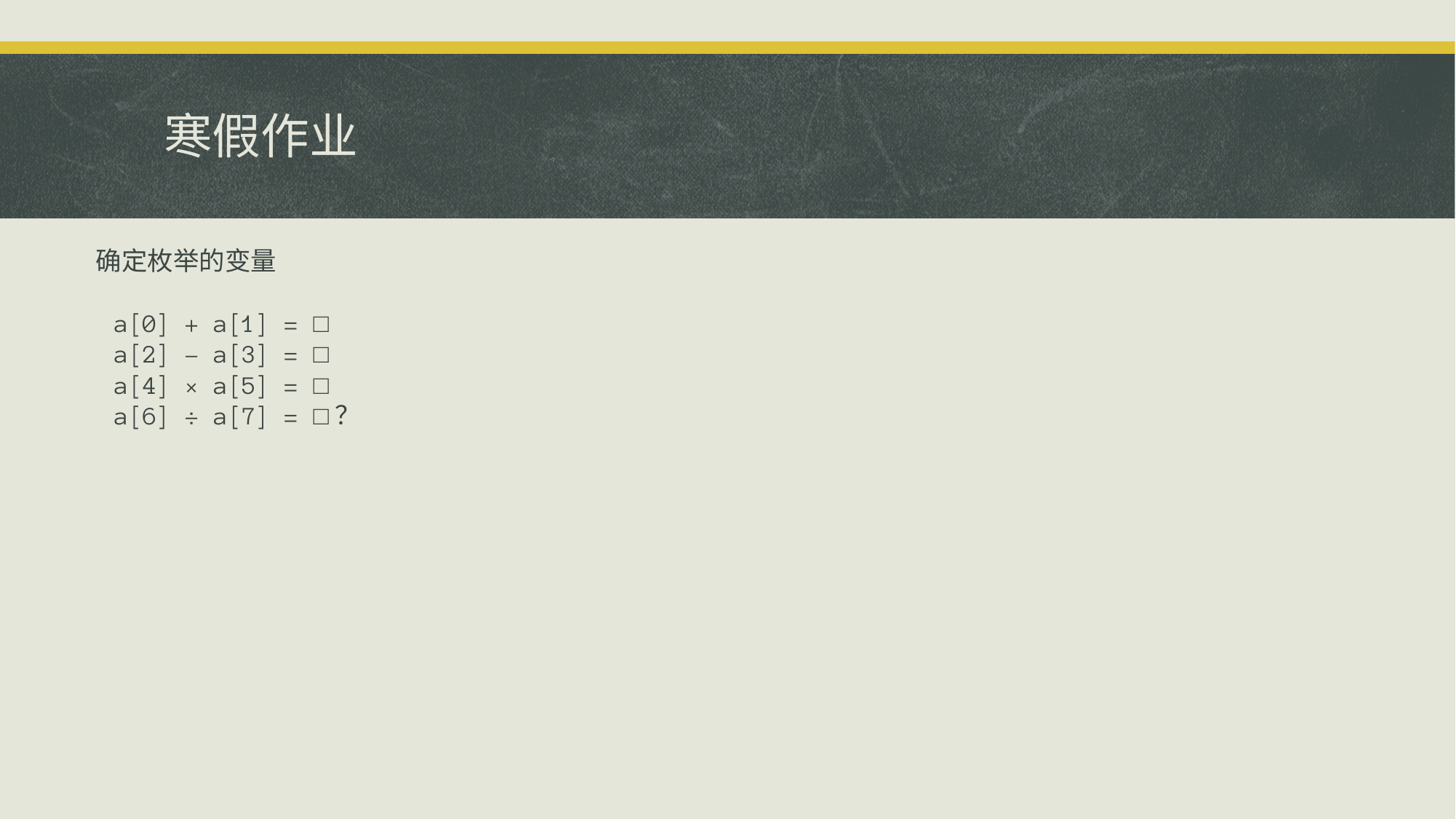

# 寒假作业

   确定枚举的变量

   a[0] + a[1] = □
   a[2] – a[3] = □
   a[4] × a[5] = □
   a[6] ÷ a[7] = □？